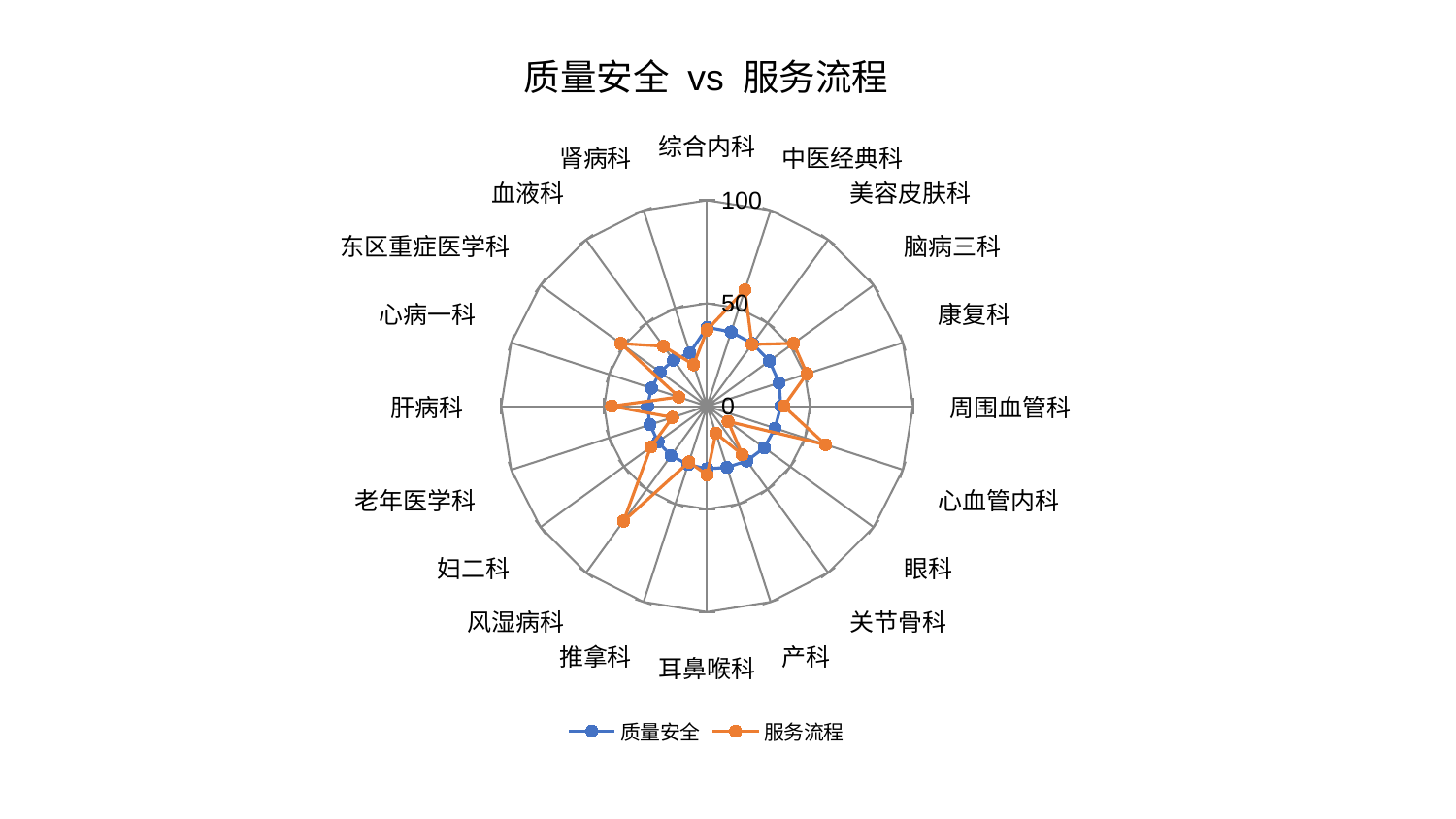

### Chart: 质量安全 vs 服务流程

| Category | 质量安全 | 服务流程 |
|---|---|---|
| 综合内科 | 38.288539003197016 | 37.0649743628547 |
| 中医经典科 | 37.92097283912402 | 59.44244039404909 |
| 美容皮肤科 | 37.57900587672192 | 37.1148547689736 |
| 脑病三科 | 37.42449878852951 | 51.9510504681632 |
| 康复科 | 36.81031943929243 | 50.99692642311672 |
| 周围血管科 | 35.82585229186499 | 37.25325696300967 |
| 心血管内科 | 34.65952066262175 | 60.542398441693756 |
| 眼科 | 34.35533579896425 | 12.654481623026324 |
| 关节骨科 | 32.83847181426391 | 29.146493013900745 |
| 产科 | 31.274154474836063 | 13.832806906564898 |
| 耳鼻喉科 | 30.450635138739006 | 33.33274840486949 |
| 推拿科 | 29.81855508191895 | 28.5691666876742 |
| 风湿病科 | 29.789536157828707 | 69.07218598462589 |
| 妇二科 | 29.460469209837225 | 33.81623440608744 |
| 老年医学科 | 29.166771796957818 | 17.675045422859604 |
| 肝病科 | 28.9514080647749 | 46.359437831206435 |
| 心病一科 | 28.402885380587197 | 14.428290667861042 |
| 东区重症医学科 | 28.221219800068873 | 51.804698501984575 |
| 血液科 | 27.720570989287193 | 36.0446645184997 |
| 肾病科 | 27.217919764489466 | 21.217610124043738 |
9